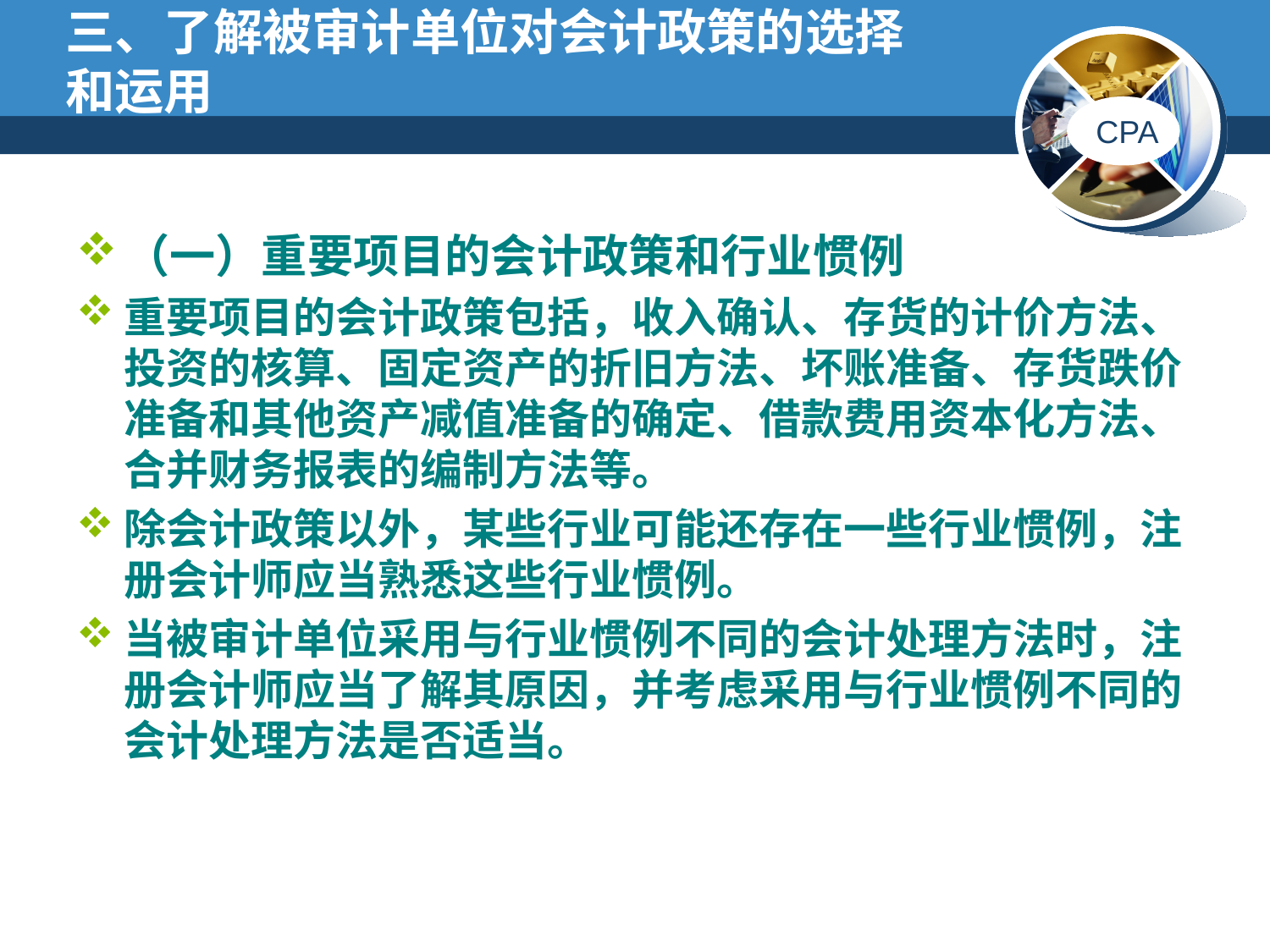

# 三、了解被审计单位对会计政策的选择和运用
（一）重要项目的会计政策和行业惯例
重要项目的会计政策包括，收入确认、存货的计价方法、投资的核算、固定资产的折旧方法、坏账准备、存货跌价准备和其他资产减值准备的确定、借款费用资本化方法、合并财务报表的编制方法等。
除会计政策以外，某些行业可能还存在一些行业惯例，注册会计师应当熟悉这些行业惯例。
当被审计单位采用与行业惯例不同的会计处理方法时，注册会计师应当了解其原因，并考虑采用与行业惯例不同的会计处理方法是否适当。